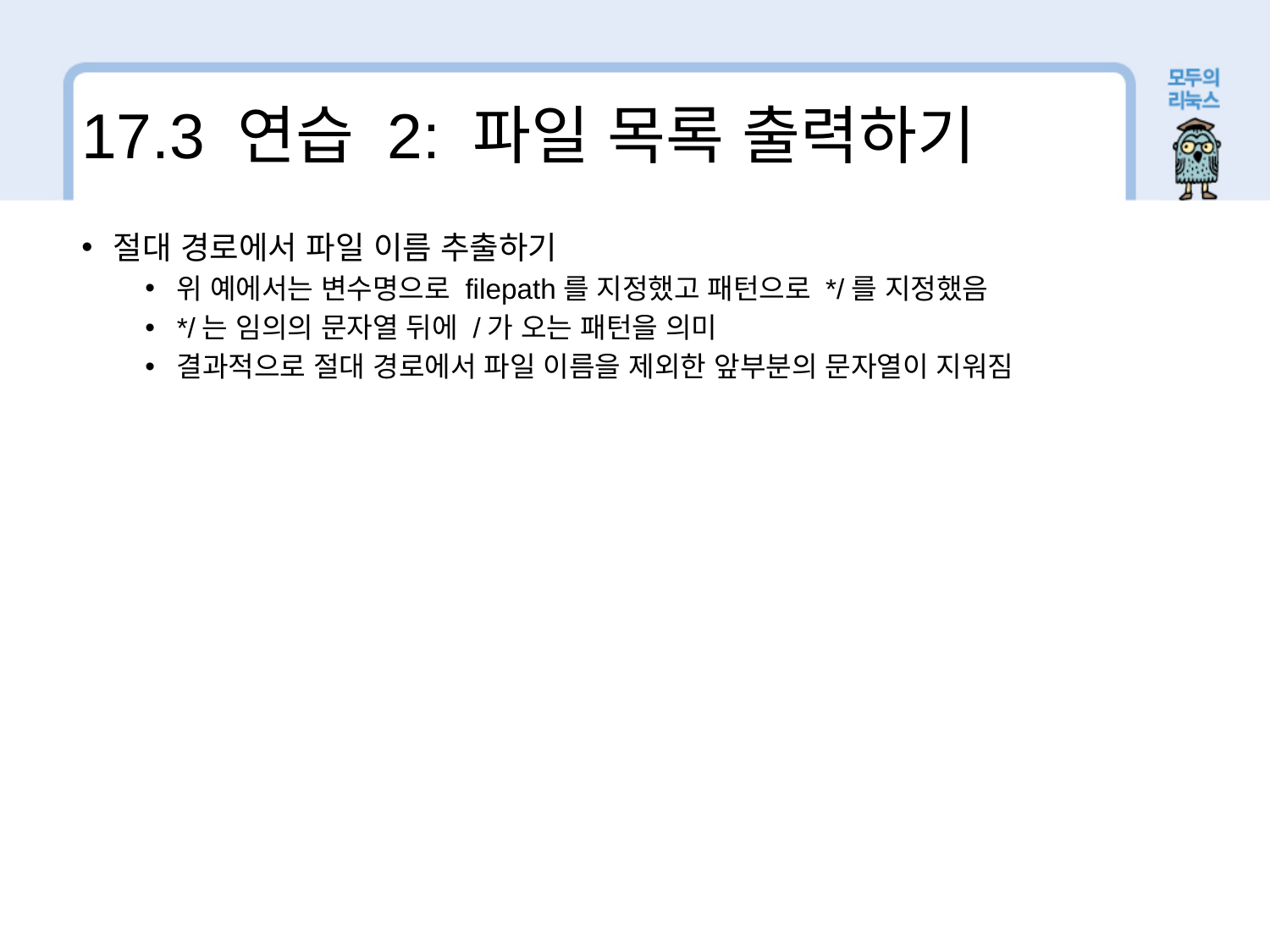

17.3 연습 2: 파일 목록 출력하기
절대 경로에서 파일 이름 추출하기
위 예에서는 변수명으로 filepath를 지정했고 패턴으로 */를 지정했음
*/는 임의의 문자열 뒤에 /가 오는 패턴을 의미
결과적으로 절대 경로에서 파일 이름을 제외한 앞부분의 문자열이 지워짐